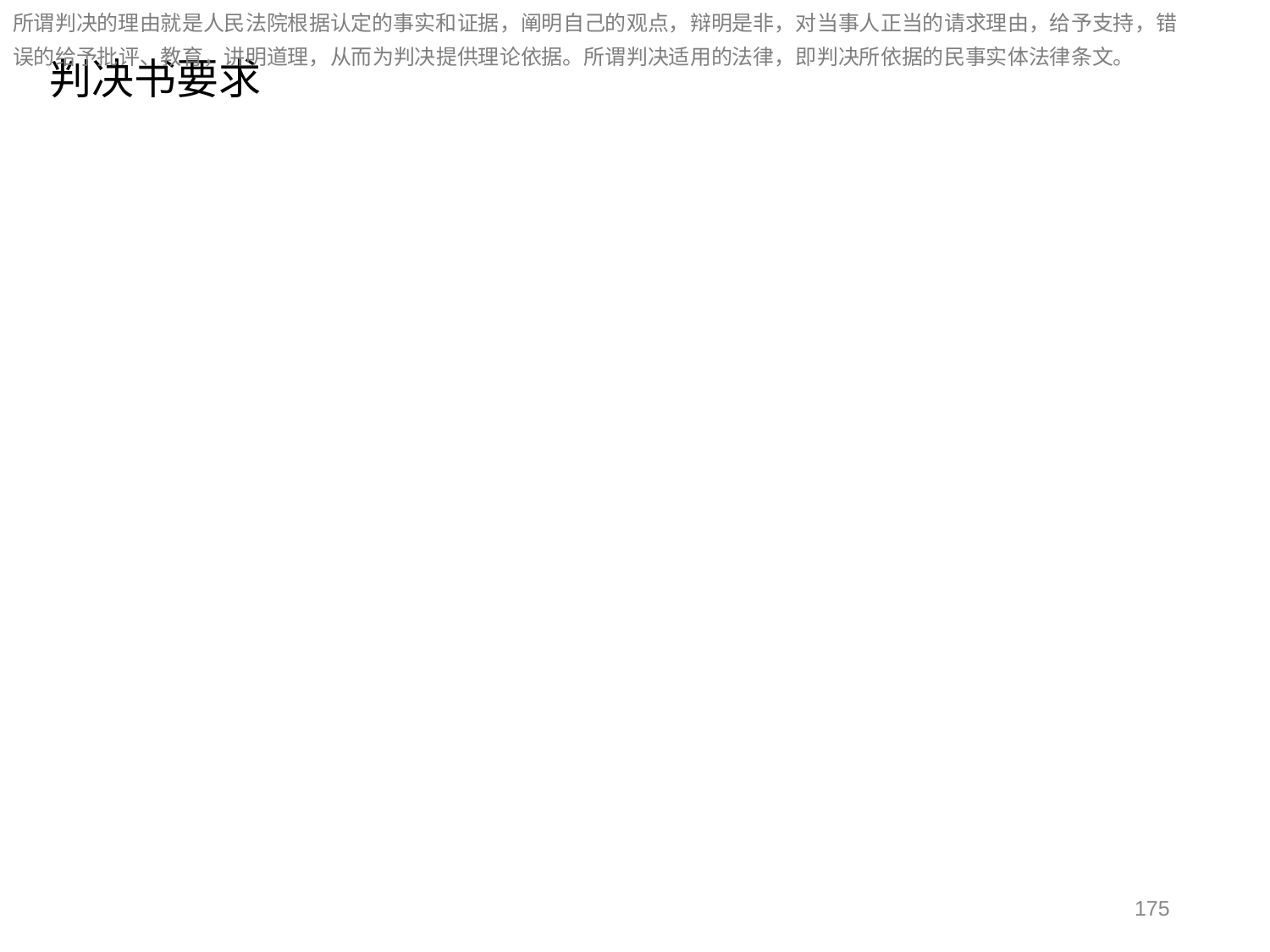

判决书要求
使用文书与制作要求
一、诉讼参加人及其基本情况
1、原告：如系公民提起诉讼的，应写明其姓名、性别、年龄、民族、籍贯、工作单位、职业和住址等。如系法人提起诉讼的，应写明单位的全称和所在地址；然后另起一行写法定代表人的姓名和职务。在诉讼过程中，被告提起反诉的，在判决书中还应表明各自当事人在反诉中的称谓，如“原告(反诉被告)”、“被告(反诉原告)”。当事人有诉讼代理人的，应写明是何种诉讼代理人，应具体写明其称谓：系法定代理人、指定代理人或是委托代理人，然后写明其姓名等基本情况。
2、被告：除称谓为被告以外，其他基本情况写法同原告相同。
3、第三人：写明其姓名或名称等基本情况。
二、正文
1、事实：事实部分首先写明当事人的请求和争议的事实与理由，然后另起一行写明法院认定的事实和证据。
(1)当事人双方争议的事实、理由及各自诉讼请求。
(2)人民法院经查证认定的事实。
2、理由
所谓判决的理由就是人民法院根据认定的事实和证据，阐明自己的观点，辩明是非，对当事人正当的请求理由，给予支持，错误的给予批评、教育，讲明道理，从而为判决提供理论依据。所谓判决适用的法律，即判决所依据的民事实体法律条文。

175